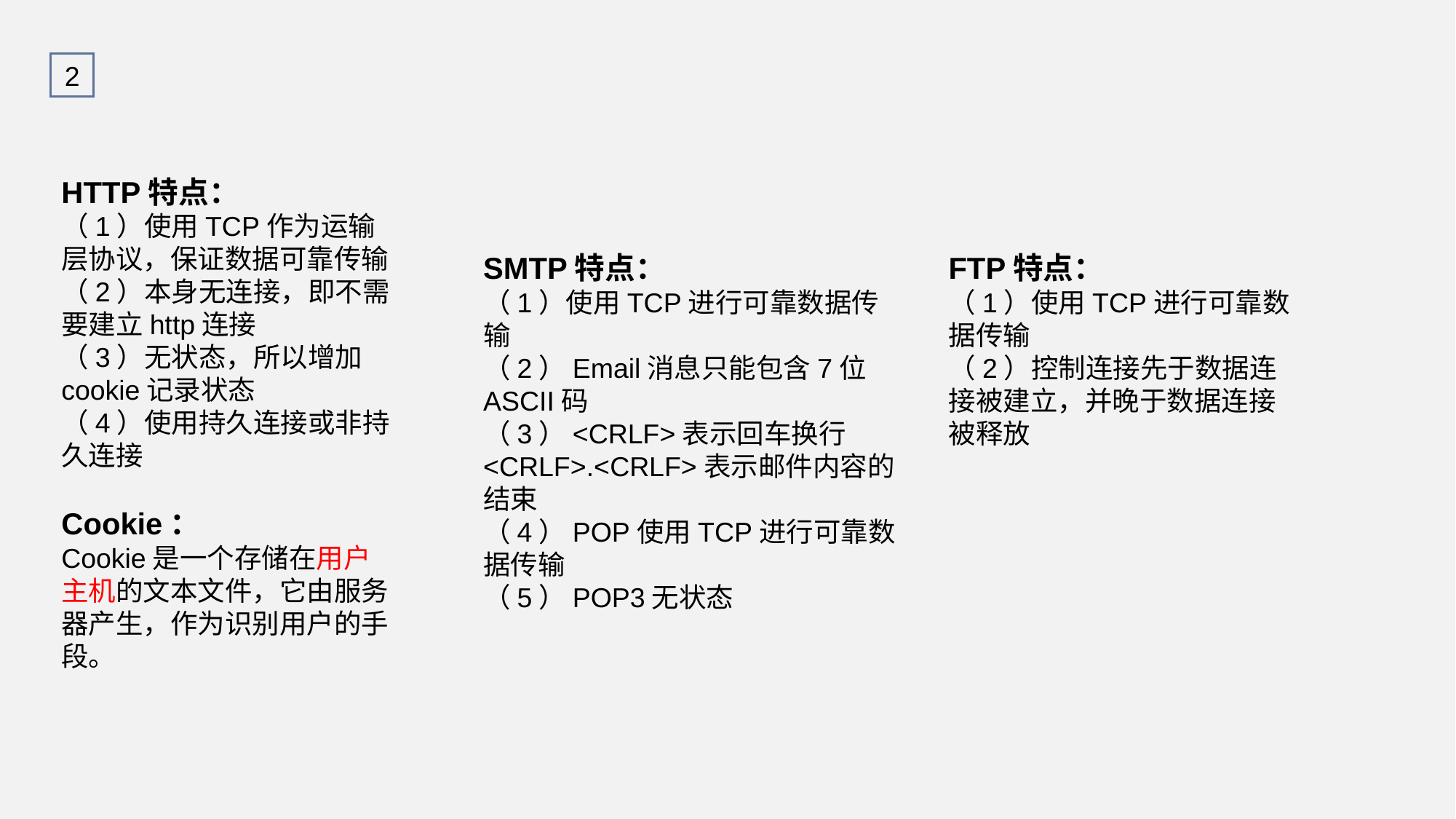

2
HTTP特点：
（1）使用TCP作为运输层协议，保证数据可靠传输
（2）本身无连接，即不需要建立http连接
（3）无状态，所以增加cookie记录状态
（4）使用持久连接或非持久连接

Cookie：
Cookie是一个存储在用户主机的文本文件，它由服务器产生，作为识别用户的手段。
SMTP特点：
（1）使用TCP进行可靠数据传输
（2）Email消息只能包含7位ASCII码
（3）<CRLF>表示回车换行
<CRLF>.<CRLF>表示邮件内容的结束
（4）POP使用TCP进行可靠数据传输
（5）POP3无状态
FTP特点：
（1）使用TCP进行可靠数据传输
（2）控制连接先于数据连接被建立，并晚于数据连接被释放